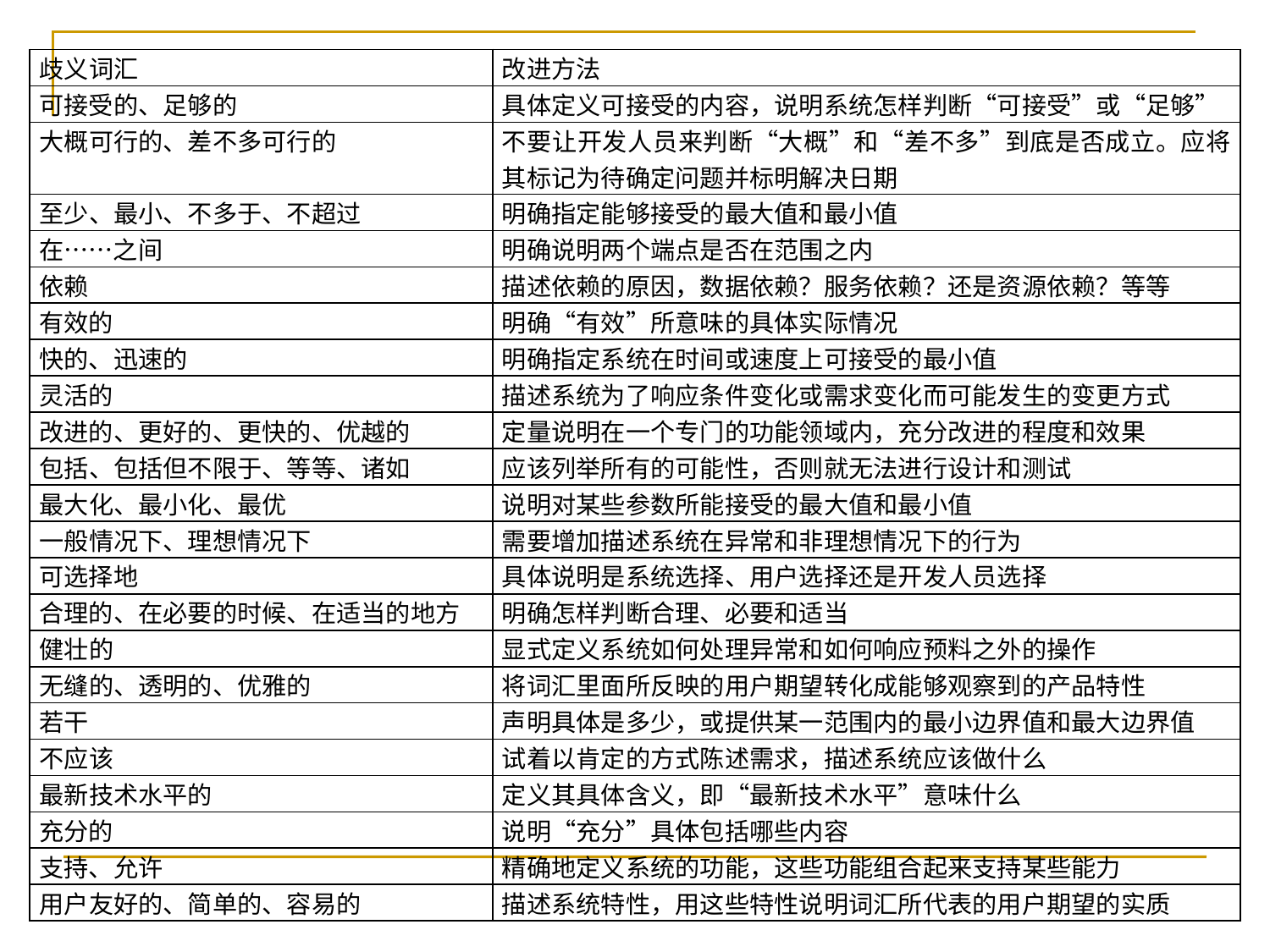

| 歧义词汇 | 改进方法 |
| --- | --- |
| 可接受的、足够的 | 具体定义可接受的内容，说明系统怎样判断“可接受”或“足够” |
| 大概可行的、差不多可行的 | 不要让开发人员来判断“大概”和“差不多”到底是否成立。应将其标记为待确定问题并标明解决日期 |
| 至少、最小、不多于、不超过 | 明确指定能够接受的最大值和最小值 |
| 在……之间 | 明确说明两个端点是否在范围之内 |
| 依赖 | 描述依赖的原因，数据依赖？服务依赖？还是资源依赖？等等 |
| 有效的 | 明确“有效”所意味的具体实际情况 |
| 快的、迅速的 | 明确指定系统在时间或速度上可接受的最小值 |
| 灵活的 | 描述系统为了响应条件变化或需求变化而可能发生的变更方式 |
| 改进的、更好的、更快的、优越的 | 定量说明在一个专门的功能领域内，充分改进的程度和效果 |
| 包括、包括但不限于、等等、诸如 | 应该列举所有的可能性，否则就无法进行设计和测试 |
| 最大化、最小化、最优 | 说明对某些参数所能接受的最大值和最小值 |
| 一般情况下、理想情况下 | 需要增加描述系统在异常和非理想情况下的行为 |
| 可选择地 | 具体说明是系统选择、用户选择还是开发人员选择 |
| 合理的、在必要的时候、在适当的地方 | 明确怎样判断合理、必要和适当 |
| 健壮的 | 显式定义系统如何处理异常和如何响应预料之外的操作 |
| 无缝的、透明的、优雅的 | 将词汇里面所反映的用户期望转化成能够观察到的产品特性 |
| 若干 | 声明具体是多少，或提供某一范围内的最小边界值和最大边界值 |
| 不应该 | 试着以肯定的方式陈述需求，描述系统应该做什么 |
| 最新技术水平的 | 定义其具体含义，即“最新技术水平”意味什么 |
| 充分的 | 说明“充分”具体包括哪些内容 |
| 支持、允许 | 精确地定义系统的功能，这些功能组合起来支持某些能力 |
| 用户友好的、简单的、容易的 | 描述系统特性，用这些特性说明词汇所代表的用户期望的实质 |